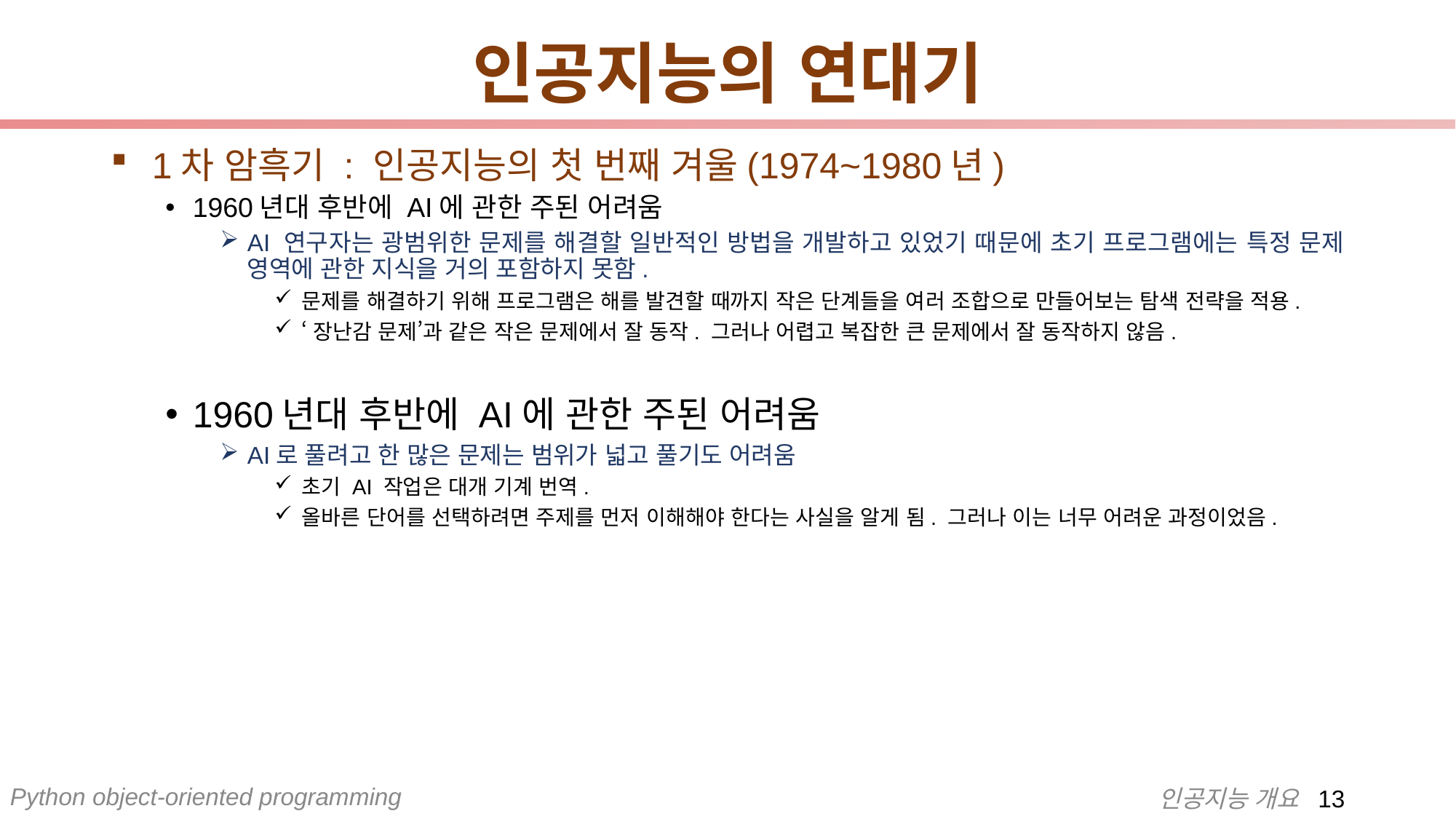

# 인공지능의 연대기
1차 암흑기 : 인공지능의 첫 번째 겨울(1974~1980년)
1960년대 후반에 AI에 관한 주된 어려움
AI 연구자는 광범위한 문제를 해결할 일반적인 방법을 개발하고 있었기 때문에 초기 프로그램에는 특정 문제 영역에 관한 지식을 거의 포함하지 못함.
문제를 해결하기 위해 프로그램은 해를 발견할 때까지 작은 단계들을 여러 조합으로 만들어보는 탐색 전략을 적용.
‘장난감 문제’과 같은 작은 문제에서 잘 동작. 그러나 어렵고 복잡한 큰 문제에서 잘 동작하지 않음.

1960년대 후반에 AI에 관한 주된 어려움
AI로 풀려고 한 많은 문제는 범위가 넓고 풀기도 어려움
초기 AI 작업은 대개 기계 번역.
올바른 단어를 선택하려면 주제를 먼저 이해해야 한다는 사실을 알게 됨. 그러나 이는 너무 어려운 과정이었음.